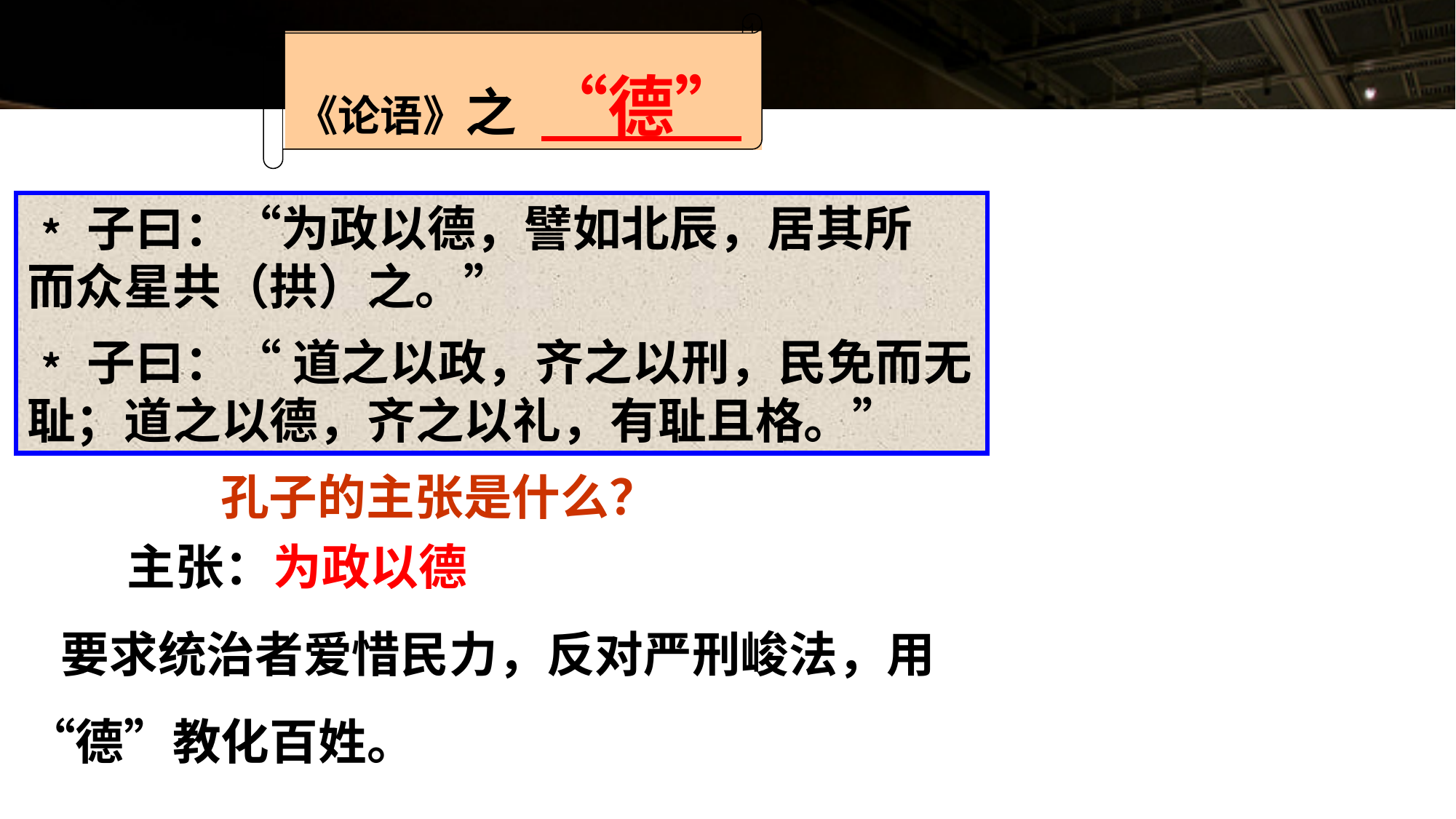

《论语》之  “德”
﹡子曰：“为政以德，譬如北辰，居其所    而众星共（拱）之。”
﹡子曰：“ 道之以政，齐之以刑，民免而无耻；道之以德，齐之以礼，有耻且格。”
孔子的主张是什么？
        主张：为政以德
  要求统治者爱惜民力，反对严刑峻法，用   “德”教化百姓。